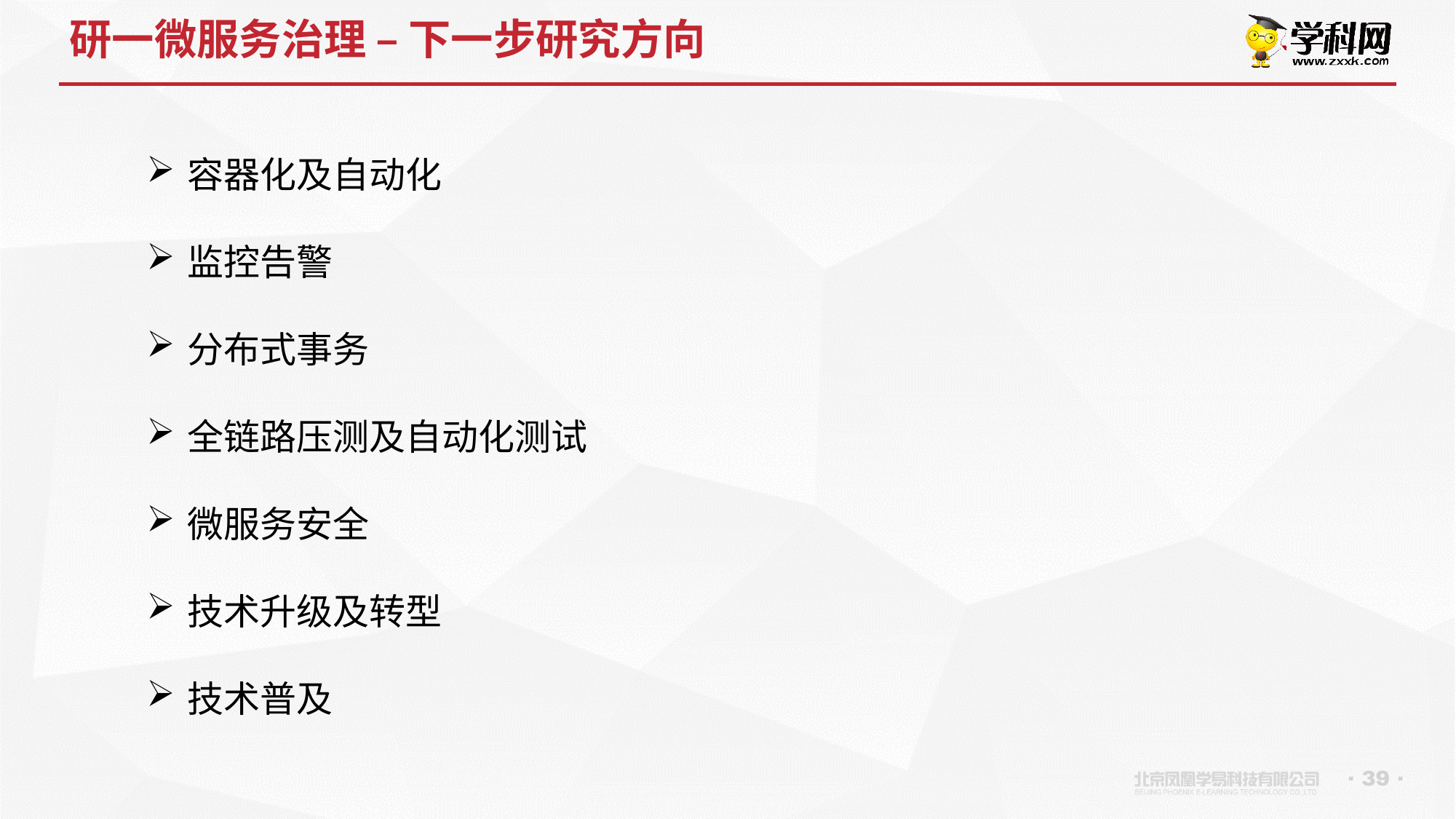

# 研一微服务治理 – 下一步研究方向

容器化及自动化
监控告警
分布式事务
全链路压测及自动化测试
微服务安全
技术升级及转型
技术普及